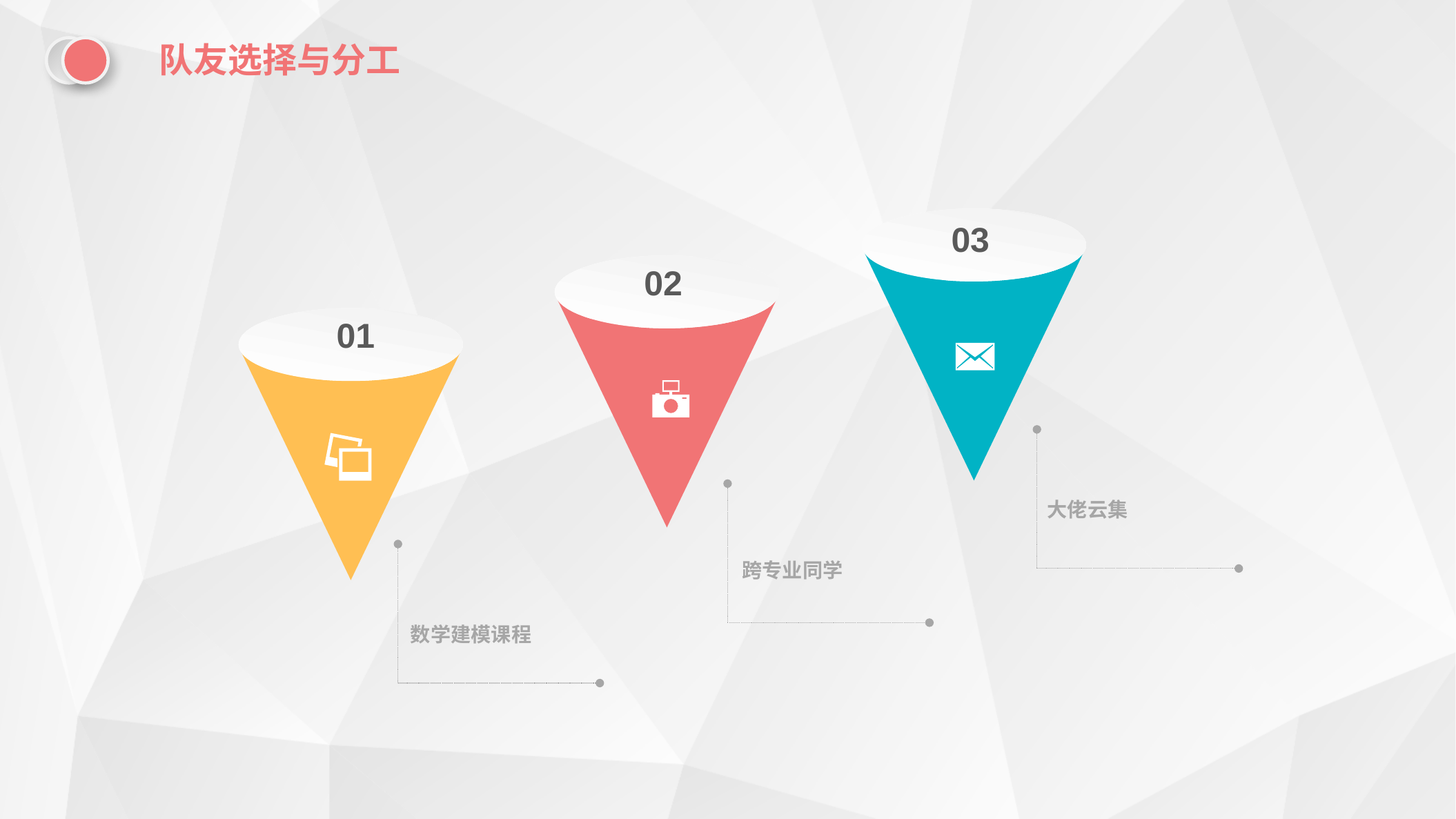

队友选择与分工
03

02

01

大佬云集
跨专业同学
数学建模课程